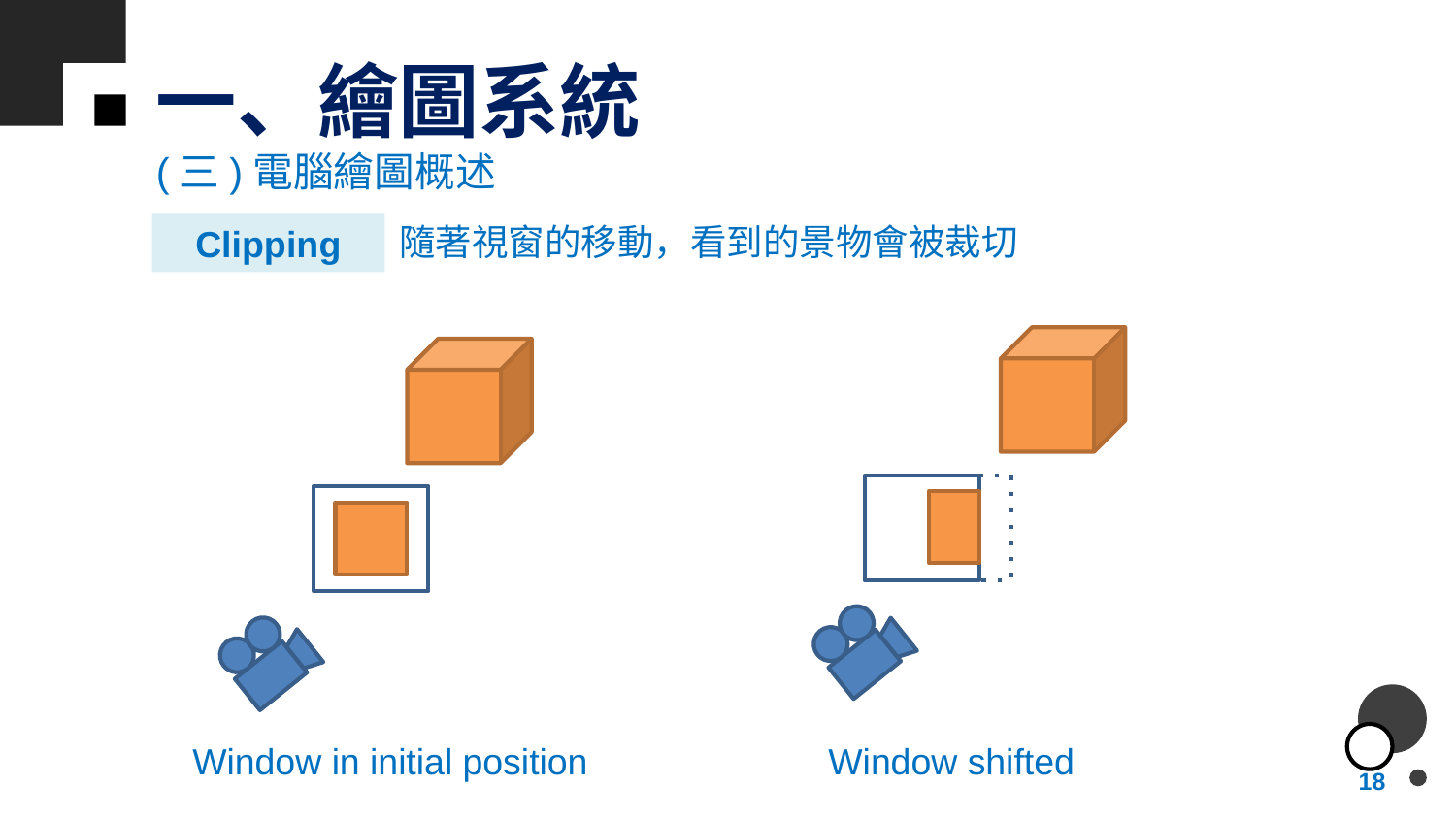

# 一、繪圖系統
(三)電腦繪圖概述
隨著視窗的移動，看到的景物會被裁切
Clipping

Window in initial position
Window shifted
18